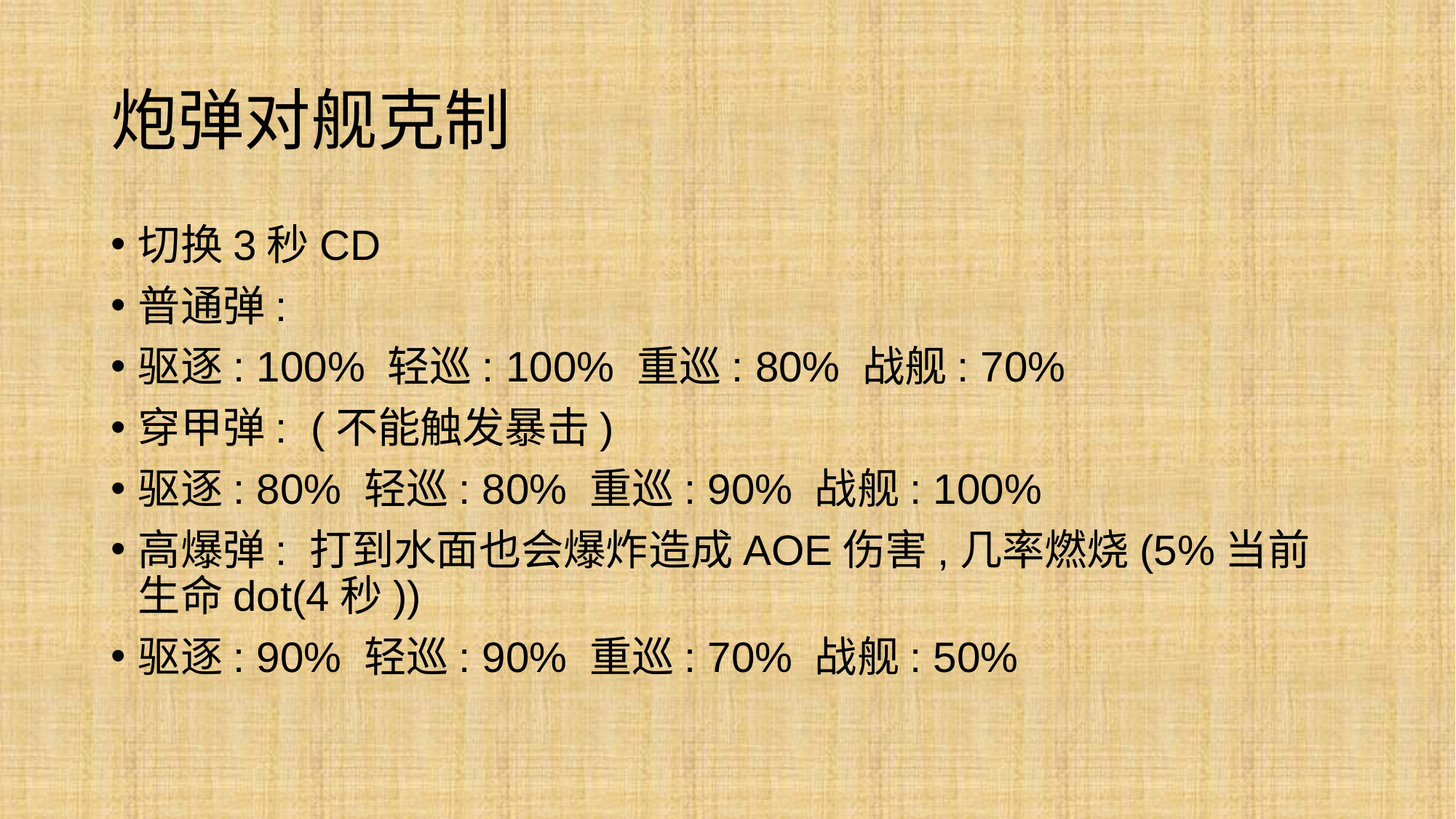

# 炮弹对舰克制
切换3秒CD
普通弹:
驱逐: 100% 轻巡: 100% 重巡: 80% 战舰: 70%
穿甲弹:  (不能触发暴击)
驱逐: 80% 轻巡: 80% 重巡: 90% 战舰: 100%
高爆弹: 打到水面也会爆炸造成AOE伤害,几率燃烧(5%当前生命dot(4秒))
驱逐: 90% 轻巡: 90% 重巡: 70% 战舰: 50%